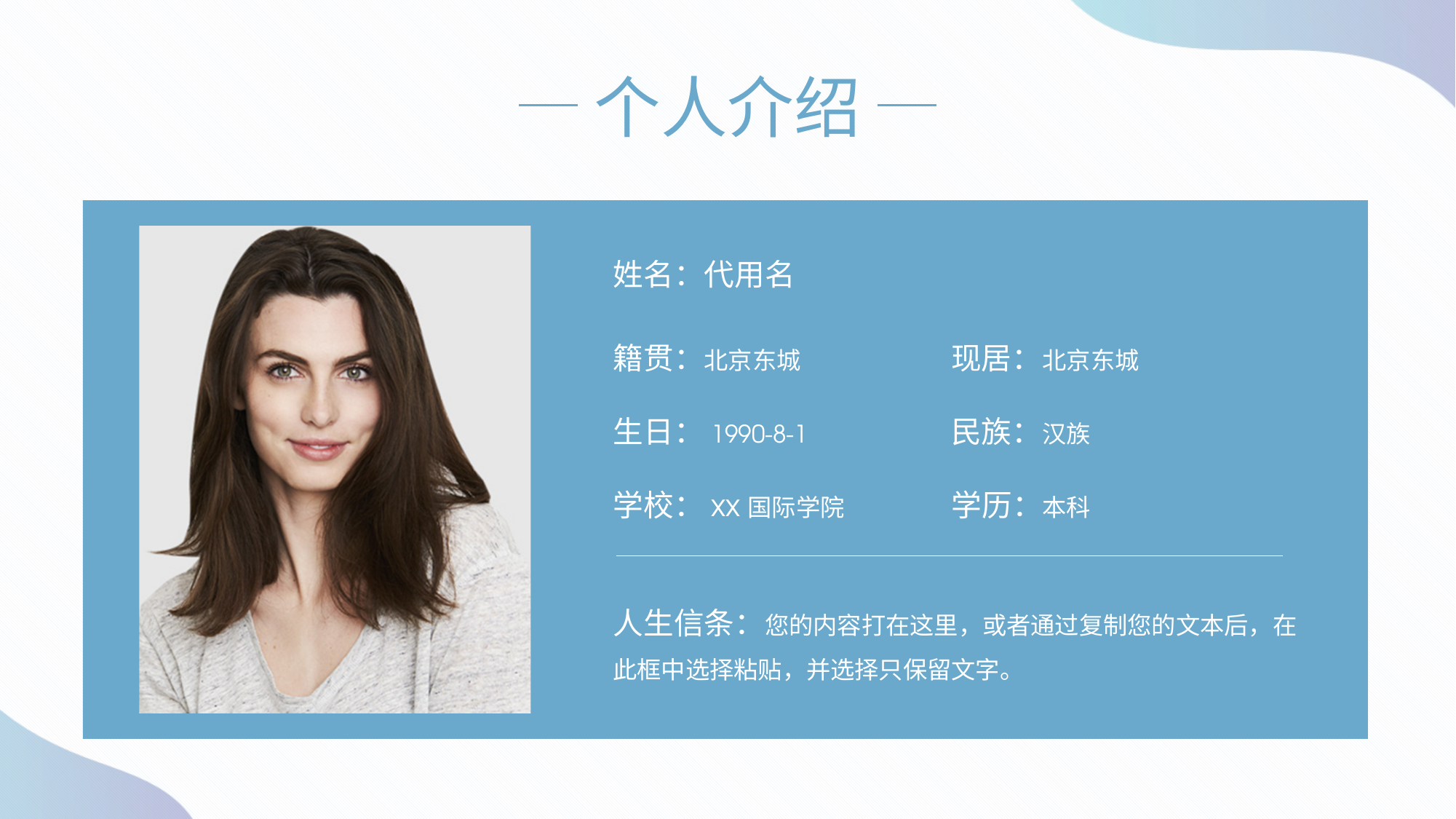

个人介绍

姓名：代用名
现居：北京东城
籍贯：北京东城
生日：1990-8-1
民族：汉族
学校：xx国际学院
学历：本科
人生信条：您的内容打在这里，或者通过复制您的文本后，在此框中选择粘贴，并选择只保留文字。